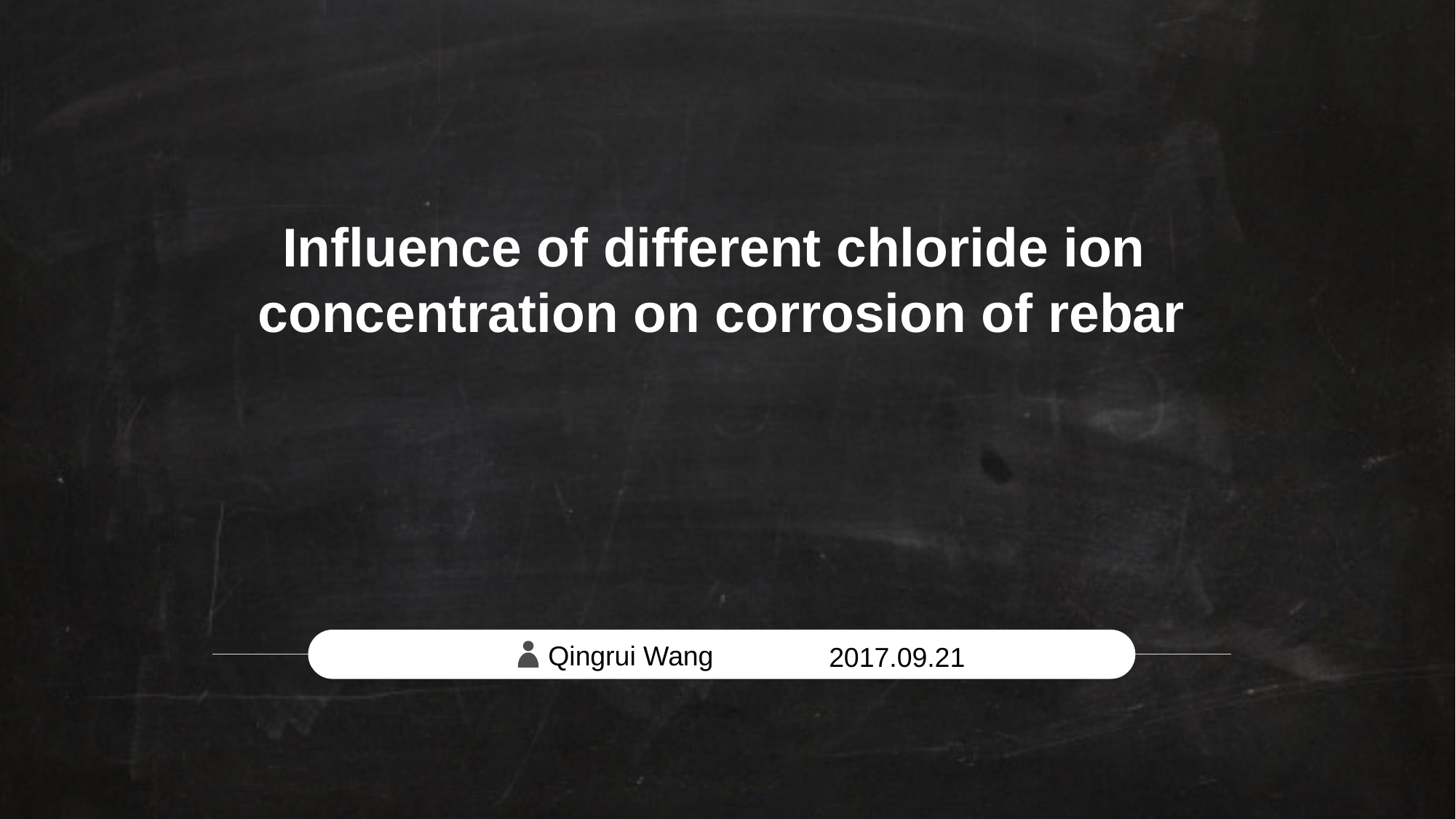

Influence of different chloride ion
concentration on corrosion of rebar
菂
Qingrui Wang
2017.09.21